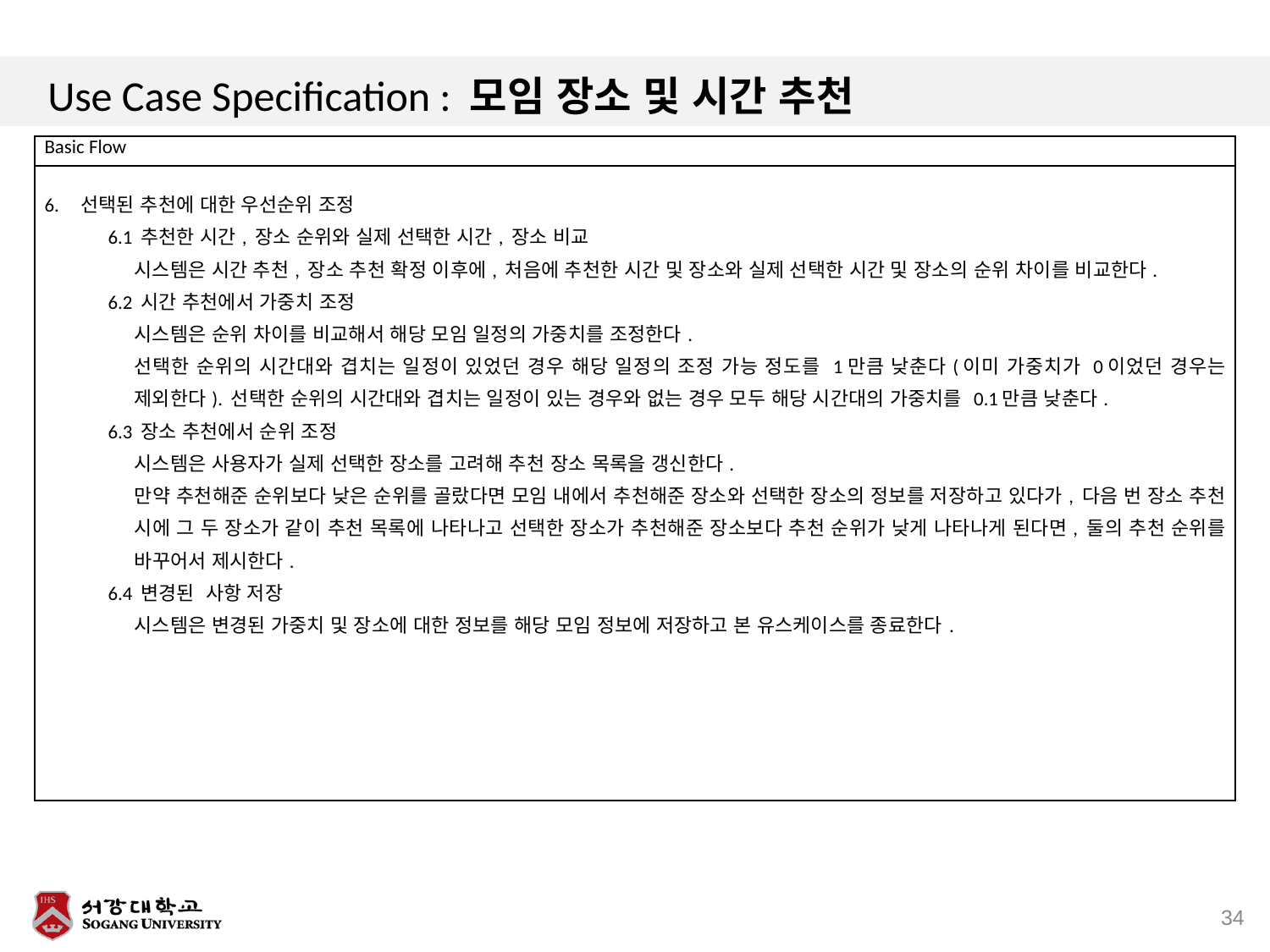

# Use Case Specification : 모임 장소 및 시간 추천
| Basic Flow |
| --- |
| 6. 선택된 추천에 대한 우선순위 조정 6.1 추천한 시간, 장소 순위와 실제 선택한 시간, 장소 비교 시스템은 시간 추천, 장소 추천 확정 이후에, 처음에 추천한 시간 및 장소와 실제 선택한 시간 및 장소의 순위 차이를 비교한다. 6.2 시간 추천에서 가중치 조정 시스템은 순위 차이를 비교해서 해당 모임 일정의 가중치를 조정한다. 선택한 순위의 시간대와 겹치는 일정이 있었던 경우 해당 일정의 조정 가능 정도를 1만큼 낮춘다(이미 가중치가 0이었던 경우는 제외한다). 선택한 순위의 시간대와 겹치는 일정이 있는 경우와 없는 경우 모두 해당 시간대의 가중치를 0.1만큼 낮춘다. 6.3 장소 추천에서 순위 조정 시스템은 사용자가 실제 선택한 장소를 고려해 추천 장소 목록을 갱신한다. 만약 추천해준 순위보다 낮은 순위를 골랐다면 모임 내에서 추천해준 장소와 선택한 장소의 정보를 저장하고 있다가, 다음 번 장소 추천 시에 그 두 장소가 같이 추천 목록에 나타나고 선택한 장소가 추천해준 장소보다 추천 순위가 낮게 나타나게 된다면, 둘의 추천 순위를 바꾸어서 제시한다. 6.4 변경된 사항 저장 시스템은 변경된 가중치 및 장소에 대한 정보를 해당 모임 정보에 저장하고 본 유스케이스를 종료한다. |
34